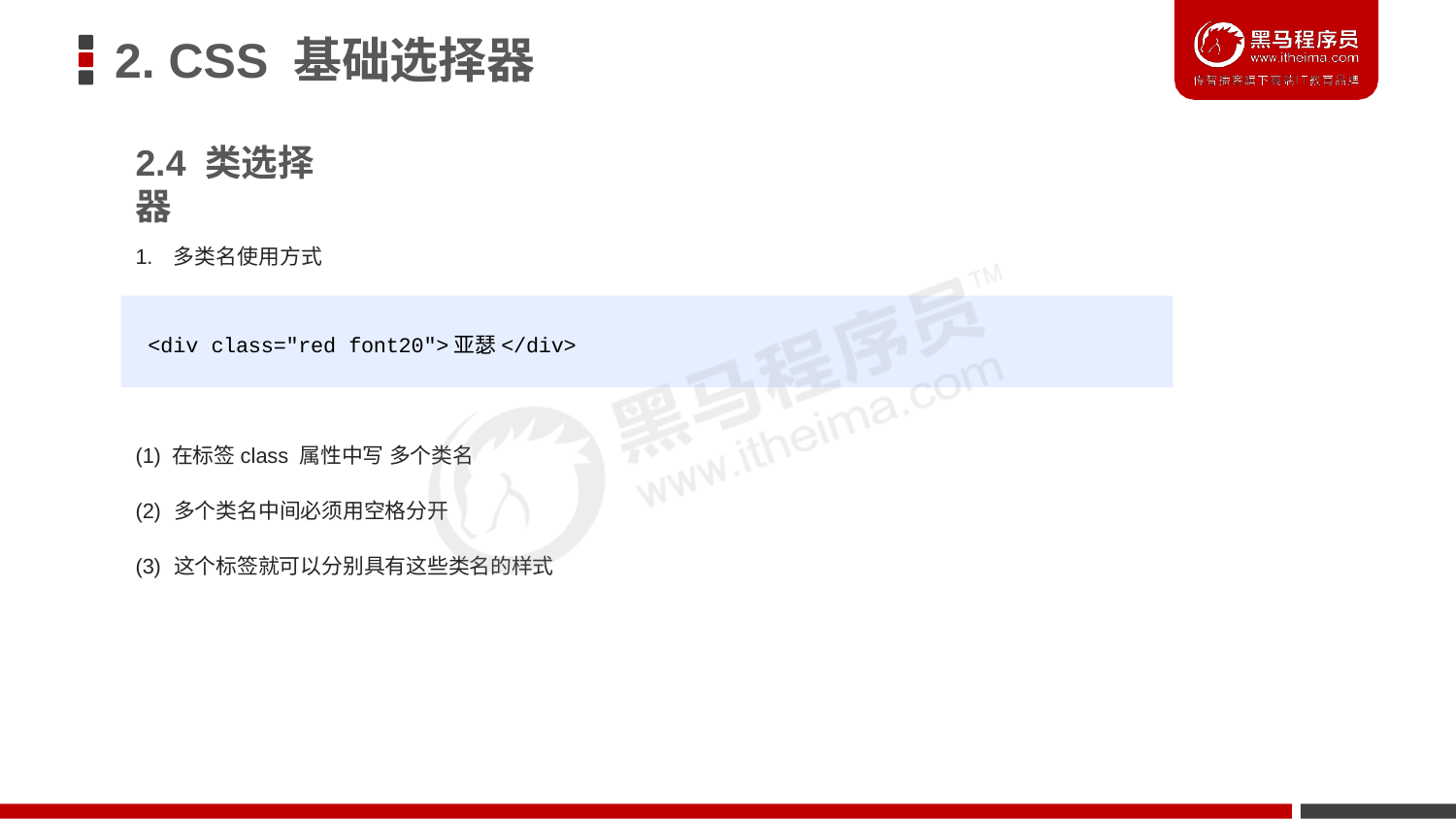

# 2. CSS 基础选择器
2.4 类选择器

1.  多类名使用方式

<div class="red font20">亚瑟</div>
(1) 在标签class 属性中写 多个类名

(2) 多个类名中间必须用空格分开

(3) 这个标签就可以分别具有这些类名的样式